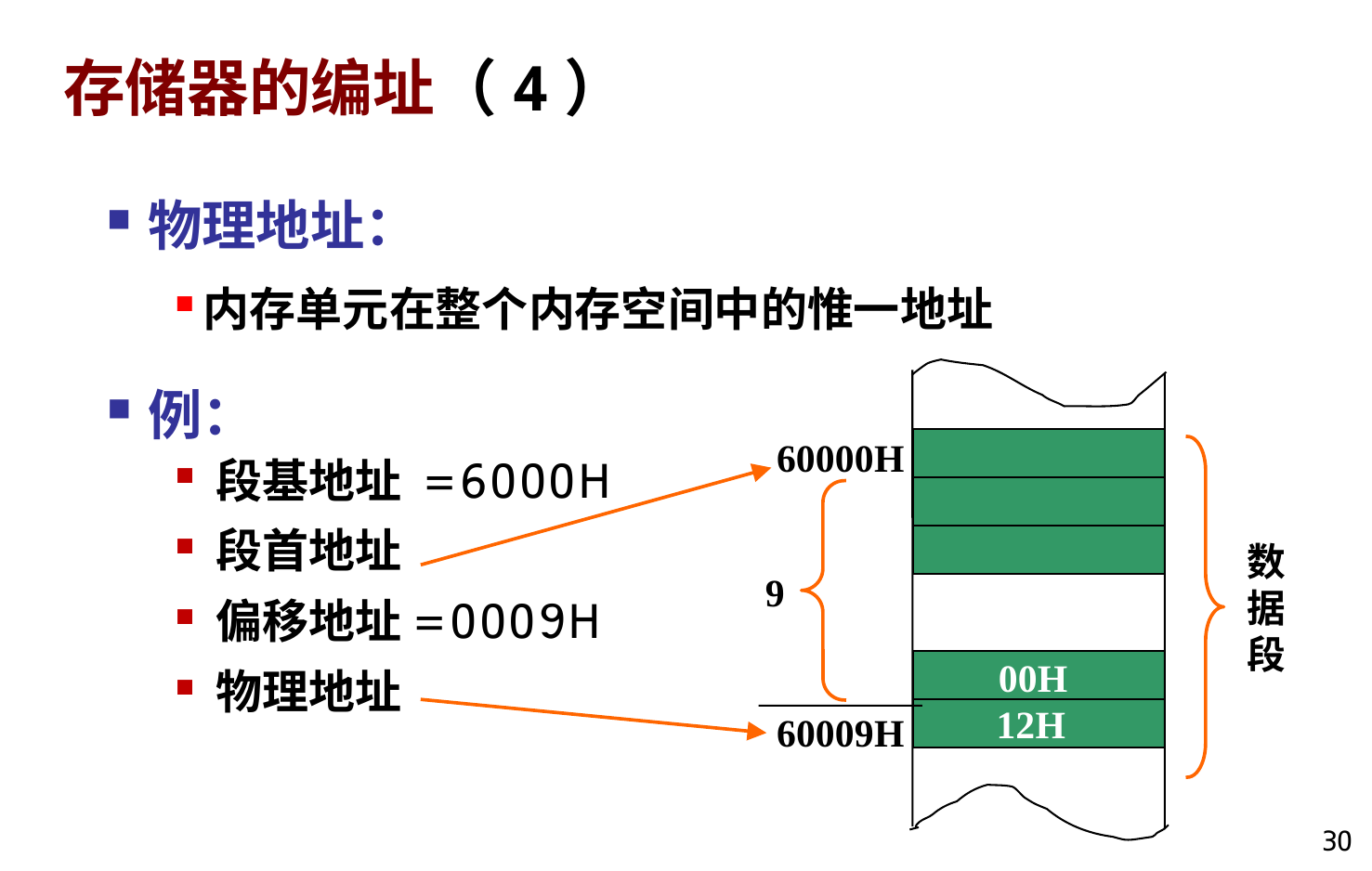

# 存储器的编址（4）
物理地址：
内存单元在整个内存空间中的惟一地址

例：
段基地址 =6000H
段首地址
偏移地址=0009H
物理地址

60000H

数据段
9
00H

12H

60009H

30